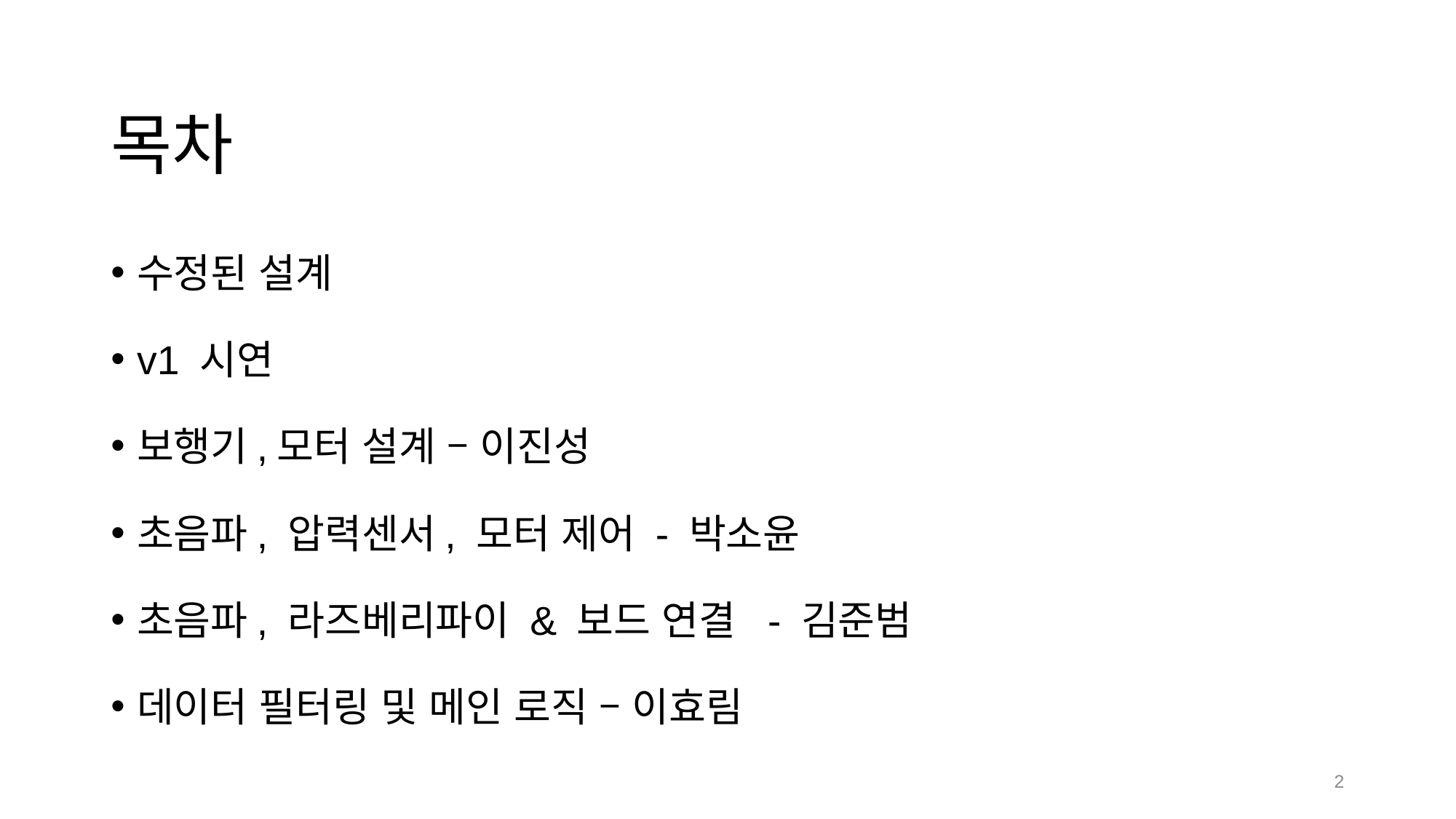

# 목차
수정된 설계
v1 시연
보행기,모터 설계 – 이진성
초음파, 압력센서, 모터 제어 - 박소윤
초음파, 라즈베리파이 & 보드 연결  - 김준범
데이터 필터링 및 메인 로직 – 이효림
2